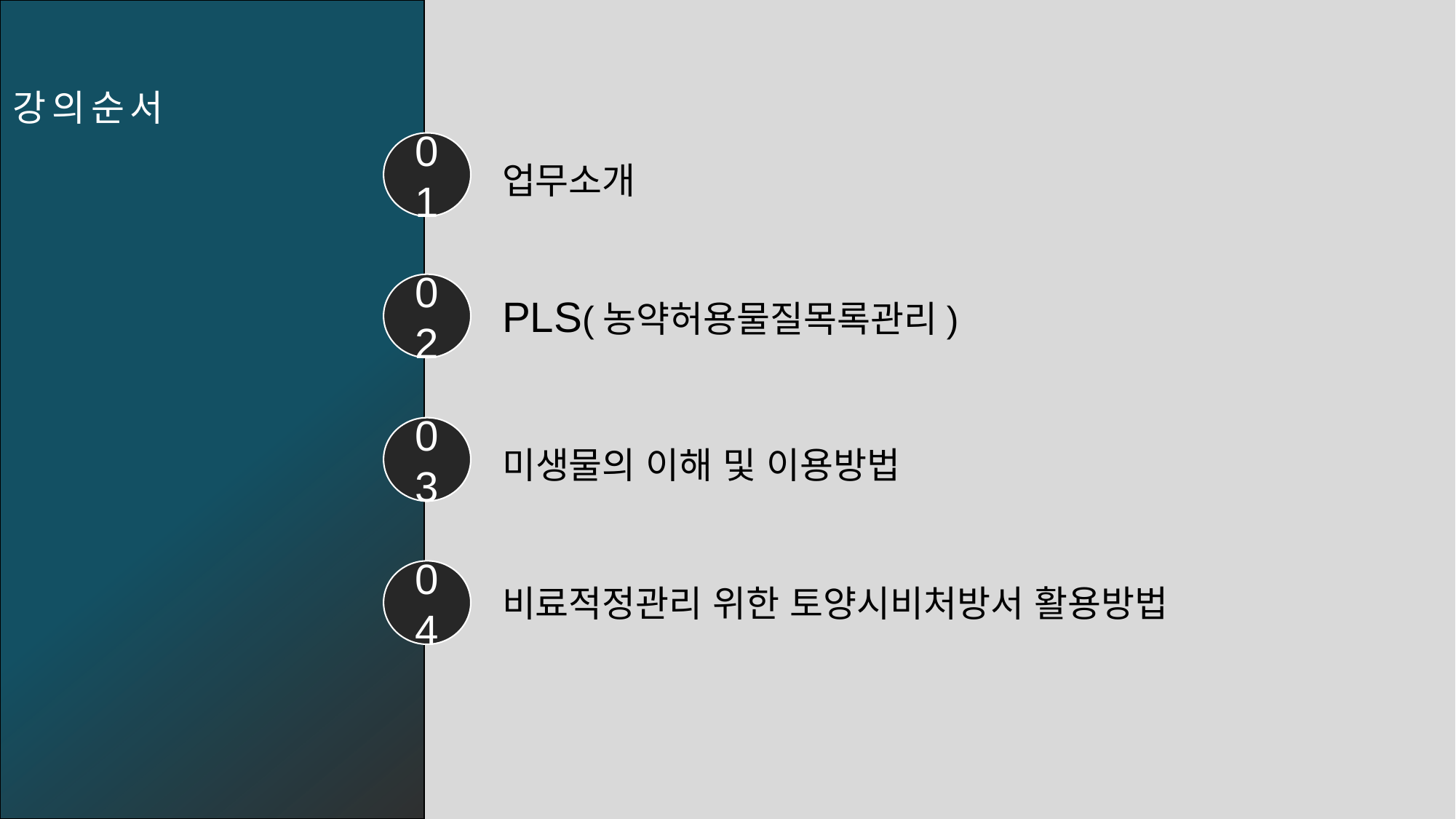

# 강 의 순 서
01
업무소개
02
PLS(농약허용물질목록관리)
03
미생물의 이해 및 이용방법
04
비료적정관리 위한 토양시비처방서 활용방법